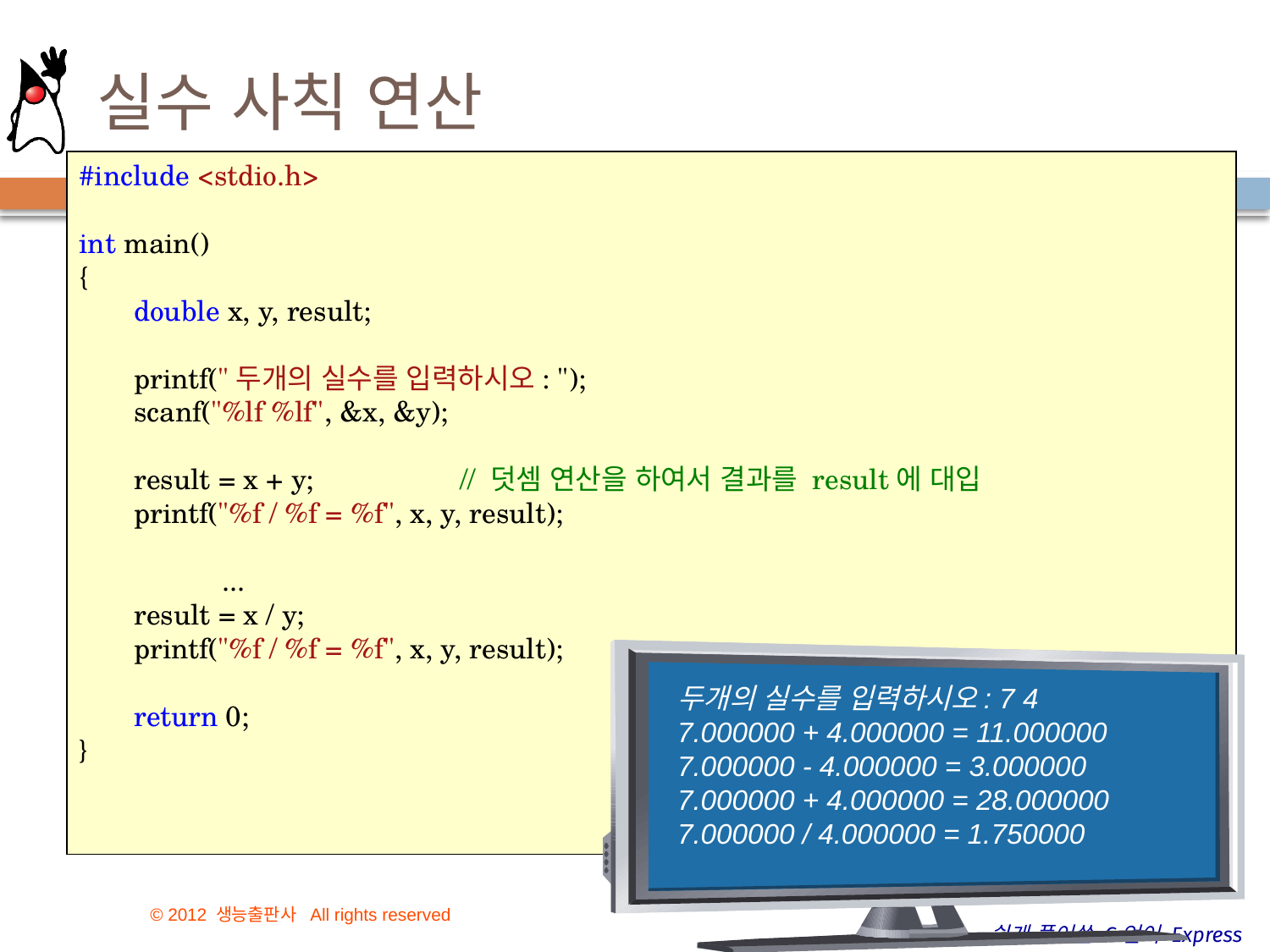

# 실수 사칙 연산
#include <stdio.h>

int main()
{
       double x, y, result;

       printf("두개의 실수를 입력하시오: ");
       scanf("%lf %lf", &x, &y);

       result = x + y;		// 덧셈 연산을 하여서 결과를 result에 대입
       printf("%f / %f = %f", x, y, result);

	  ...
       result = x / y;
       printf("%f / %f = %f", x, y, result);

       return 0;
}

두개의 실수를 입력하시오: 7 4
7.000000 + 4.000000 = 11.000000
7.000000 - 4.000000 = 3.000000
7.000000 + 4.000000 = 28.000000
7.000000 / 4.000000 = 1.750000